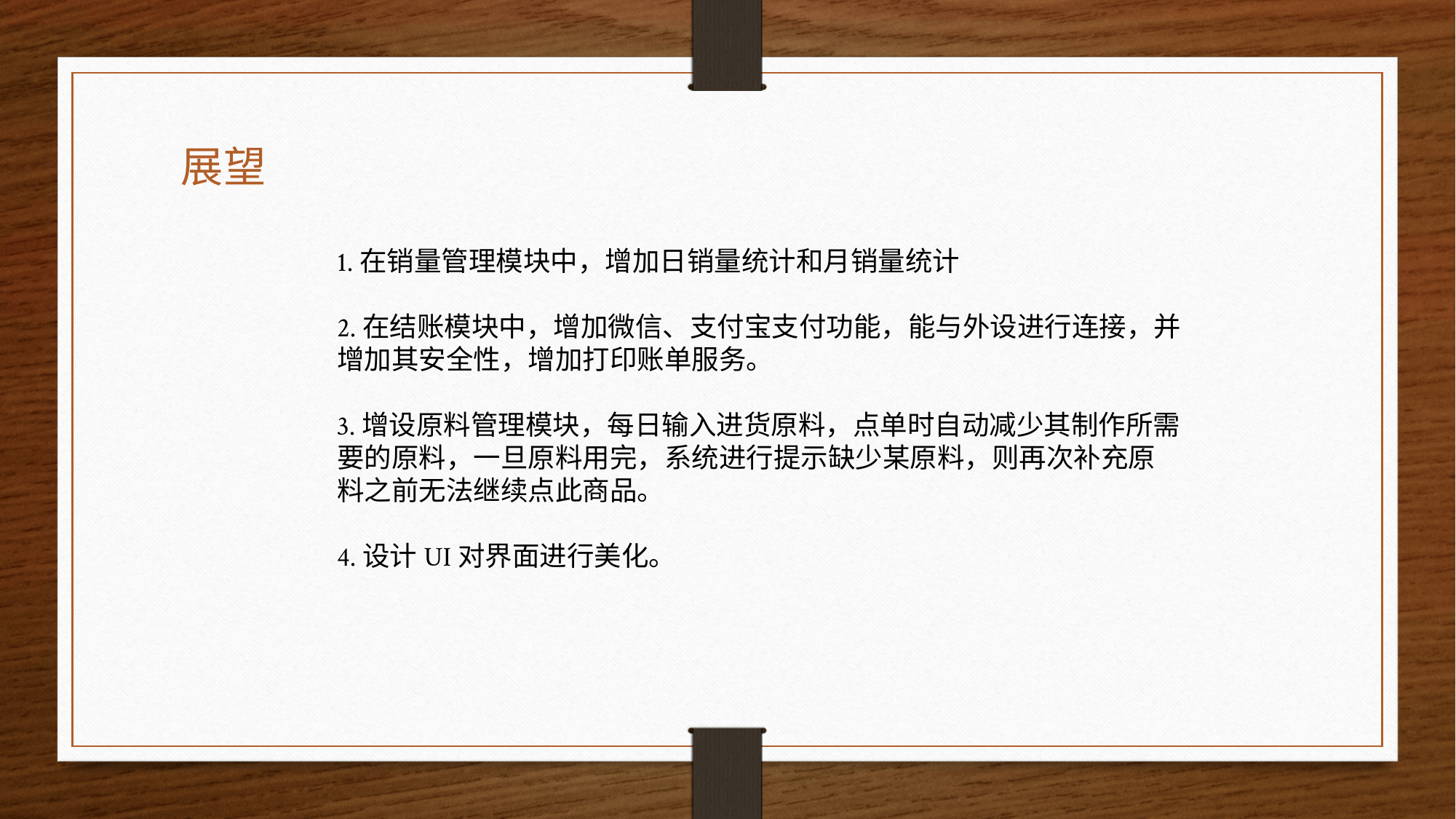

展望
1.在销量管理模块中，增加日销量统计和月销量统计

2.在结账模块中，增加微信、支付宝支付功能，能与外设进行连接，并增加其安全性，增加打印账单服务。

3.增设原料管理模块，每日输入进货原料，点单时自动减少其制作所需要的原料，一旦原料用完，系统进行提示缺少某原料，则再次补充原料之前无法继续点此商品。

4.设计UI对界面进行美化。